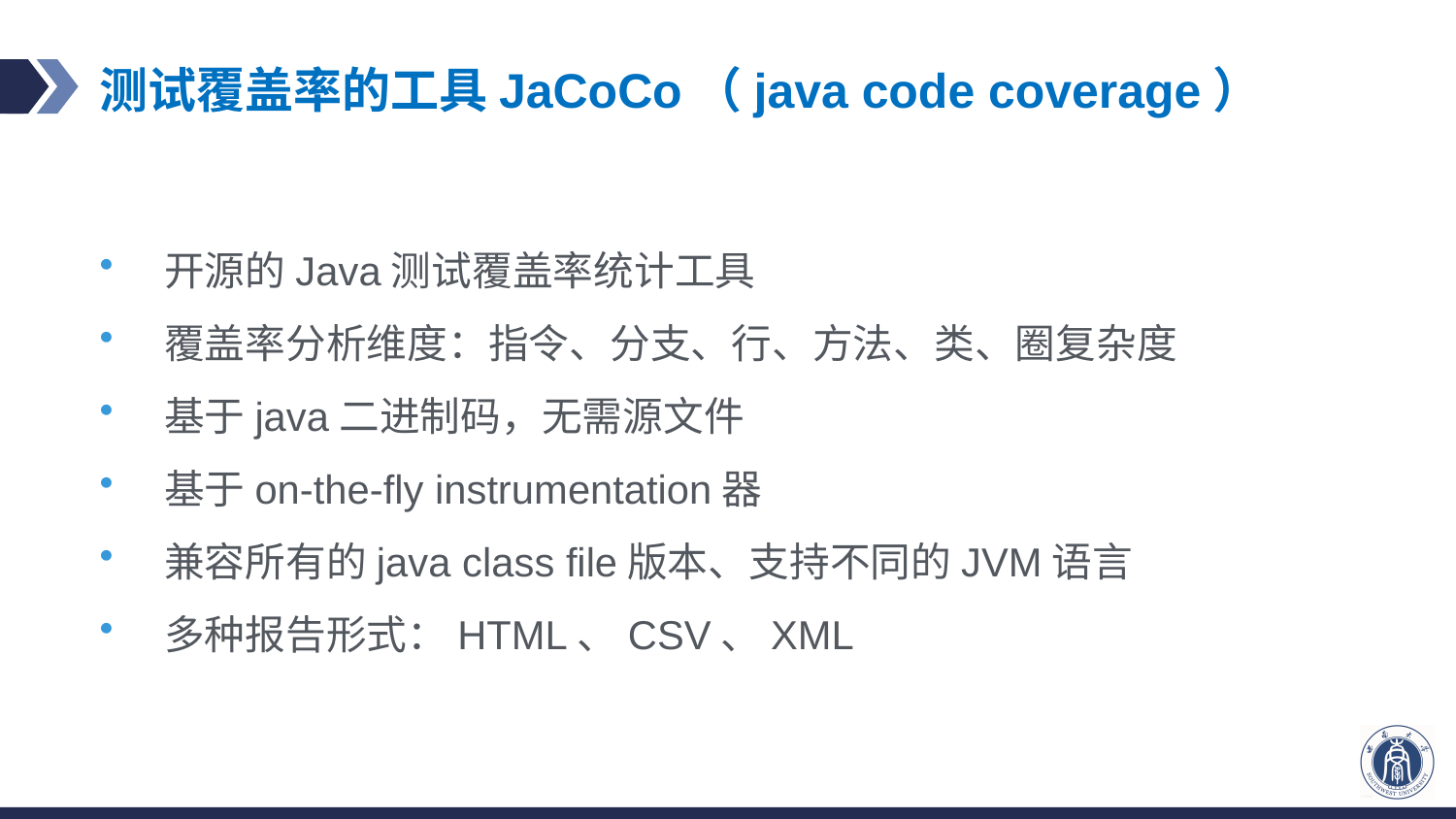

# 测试覆盖率的工具JaCoCo（java code coverage）
开源的Java测试覆盖率统计工具
覆盖率分析维度：指令、分支、行、方法、类、圈复杂度
基于java二进制码，无需源文件
基于on-the-fly instrumentation器
兼容所有的java class file版本、支持不同的JVM语言
多种报告形式：HTML、CSV、XML